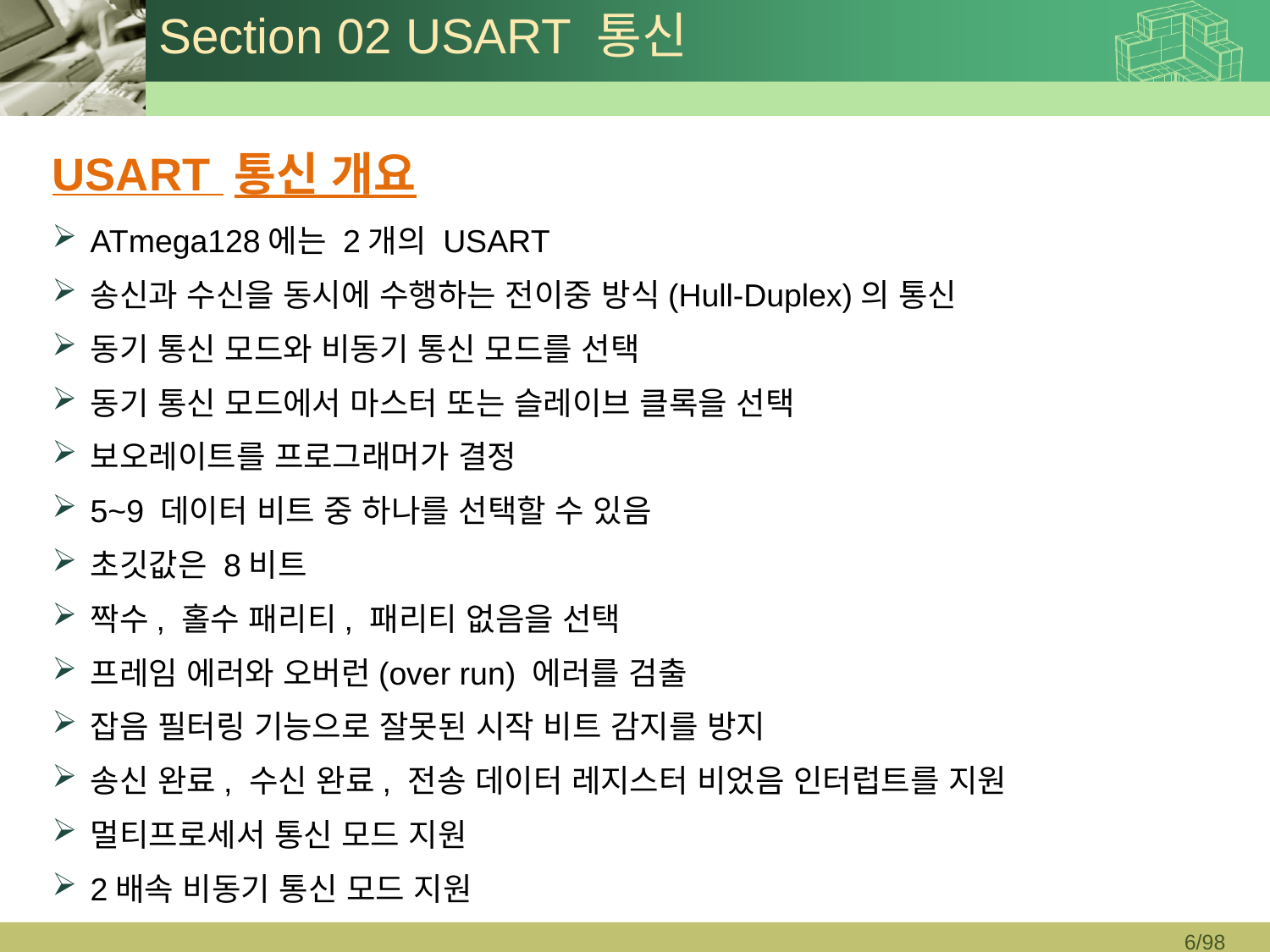

# Section 02 USART 통신
USART 통신 개요
ATmega128에는 2개의 USART
송신과 수신을 동시에 수행하는 전이중 방식(Hull-Duplex)의 통신
동기 통신 모드와 비동기 통신 모드를 선택
동기 통신 모드에서 마스터 또는 슬레이브 클록을 선택
보오레이트를 프로그래머가 결정
5~9 데이터 비트 중 하나를 선택할 수 있음
초깃값은 8비트
짝수, 홀수 패리티, 패리티 없음을 선택
프레임 에러와 오버런(over run) 에러를 검출
잡음 필터링 기능으로 잘못된 시작 비트 감지를 방지
송신 완료, 수신 완료, 전송 데이터 레지스터 비었음 인터럽트를 지원
멀티프로세서 통신 모드 지원
2배속 비동기 통신 모드 지원